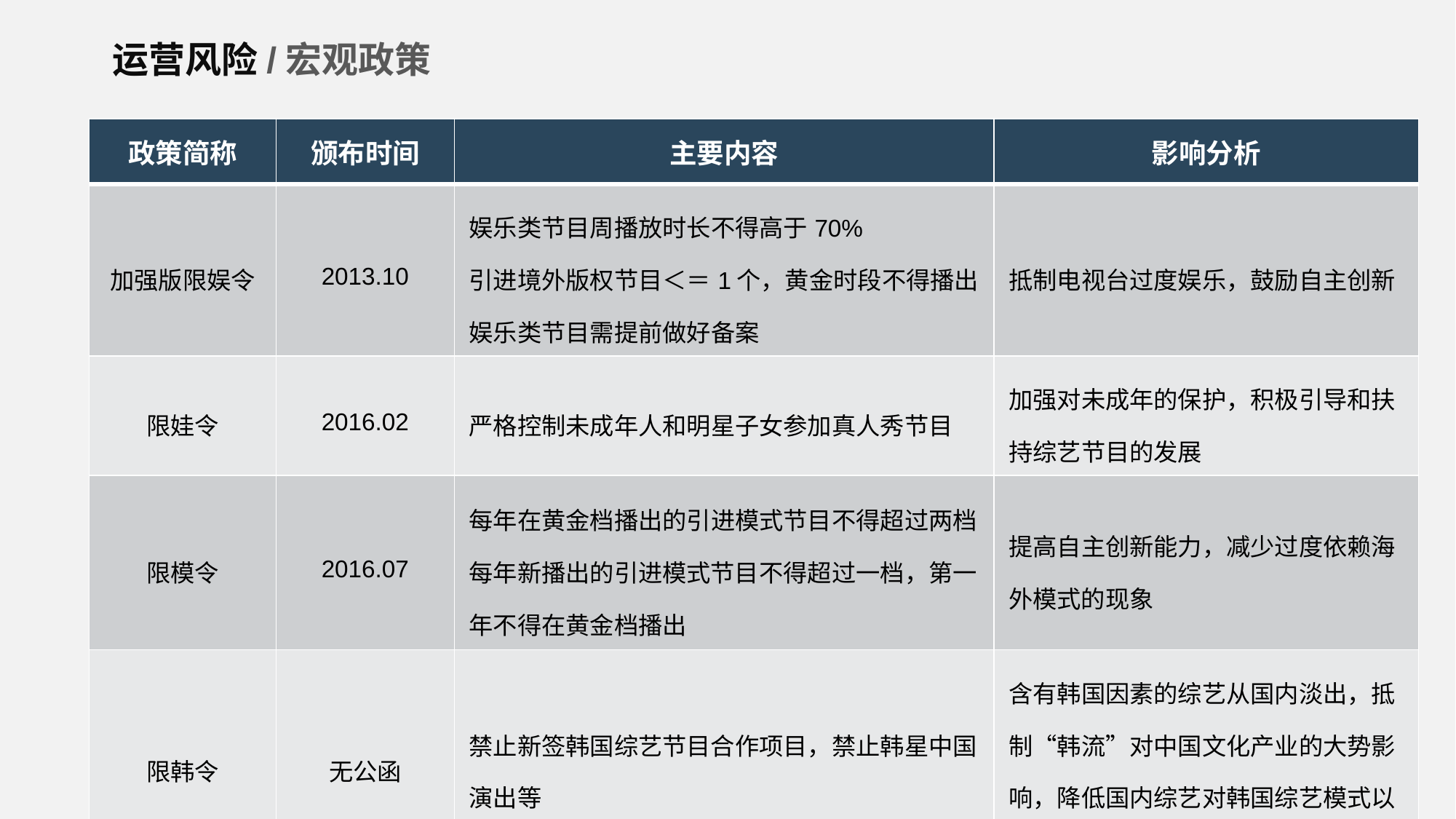

运营风险/宏观政策
| 政策简称 | 颁布时间 | 主要内容 | 影响分析 |
| --- | --- | --- | --- |
| 加强版限娱令 | 2013.10 | 娱乐类节目周播放时长不得高于70% 引进境外版权节目＜＝1个，黄金时段不得播出 娱乐类节目需提前做好备案 | 抵制电视台过度娱乐，鼓励自主创新 |
| 限娃令 | 2016.02 | 严格控制未成年人和明星子女参加真人秀节目 | 加强对未成年的保护，积极引导和扶持综艺节目的发展 |
| 限模令 | 2016.07 | 每年在黄金档播出的引进模式节目不得超过两档 每年新播出的引进模式节目不得超过一档，第一年不得在黄金档播出 | 提高自主创新能力，减少过度依赖海外模式的现象 |
| 限韩令 | 无公函 | 禁止新签韩国综艺节目合作项目，禁止韩星中国演出等 | 含有韩国因素的综艺从国内淡出，抵制“韩流”对中国文化产业的大势影响，降低国内综艺对韩国综艺模式以及韩国明星的依赖 |